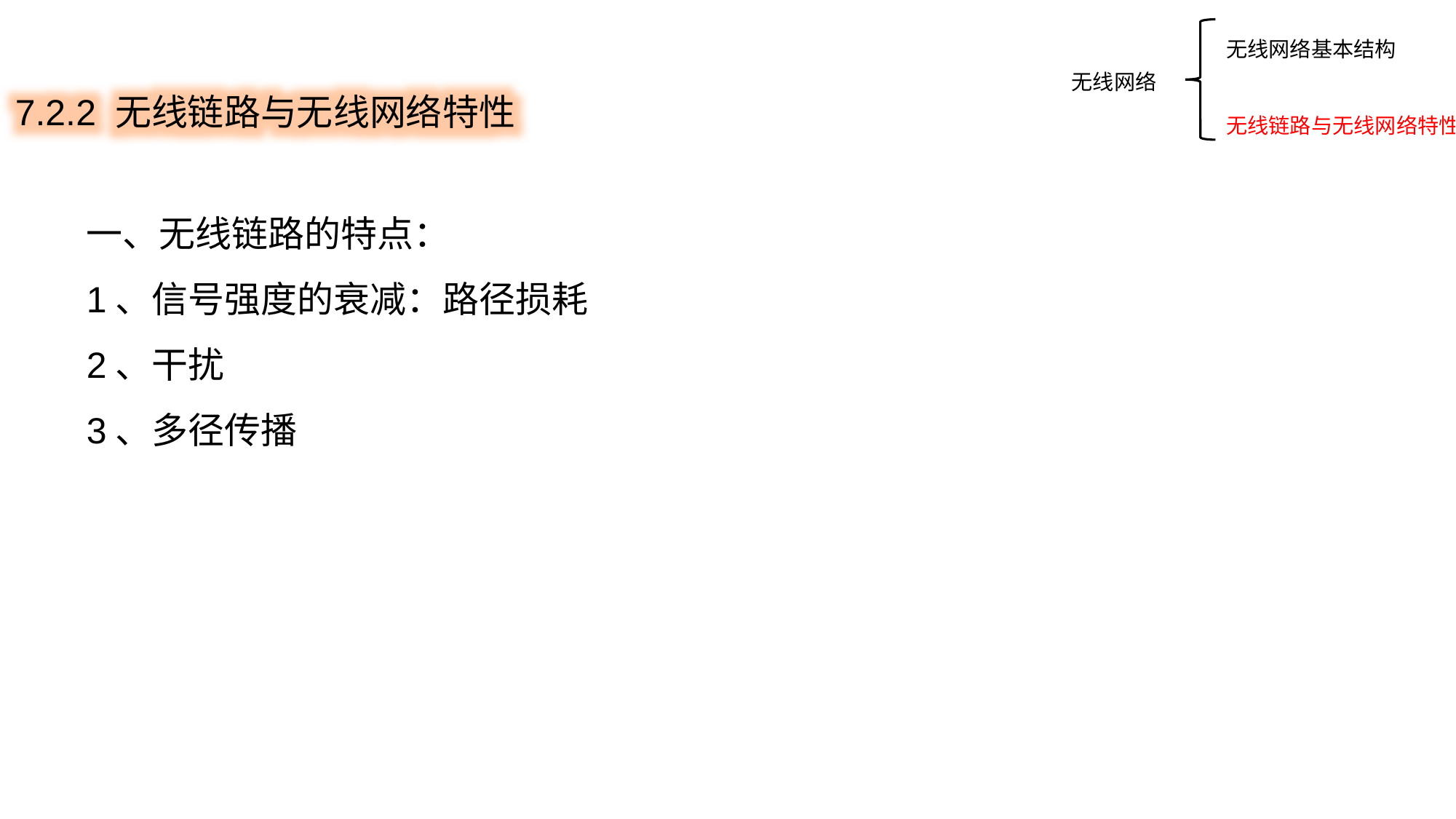

无线网络基本结构

无线链路与无线网络特性

7.2.2 无线链路与无线网络特性
无线网络
一、无线链路的特点：
1、信号强度的衰减：路径损耗
2、干扰
3、多径传播